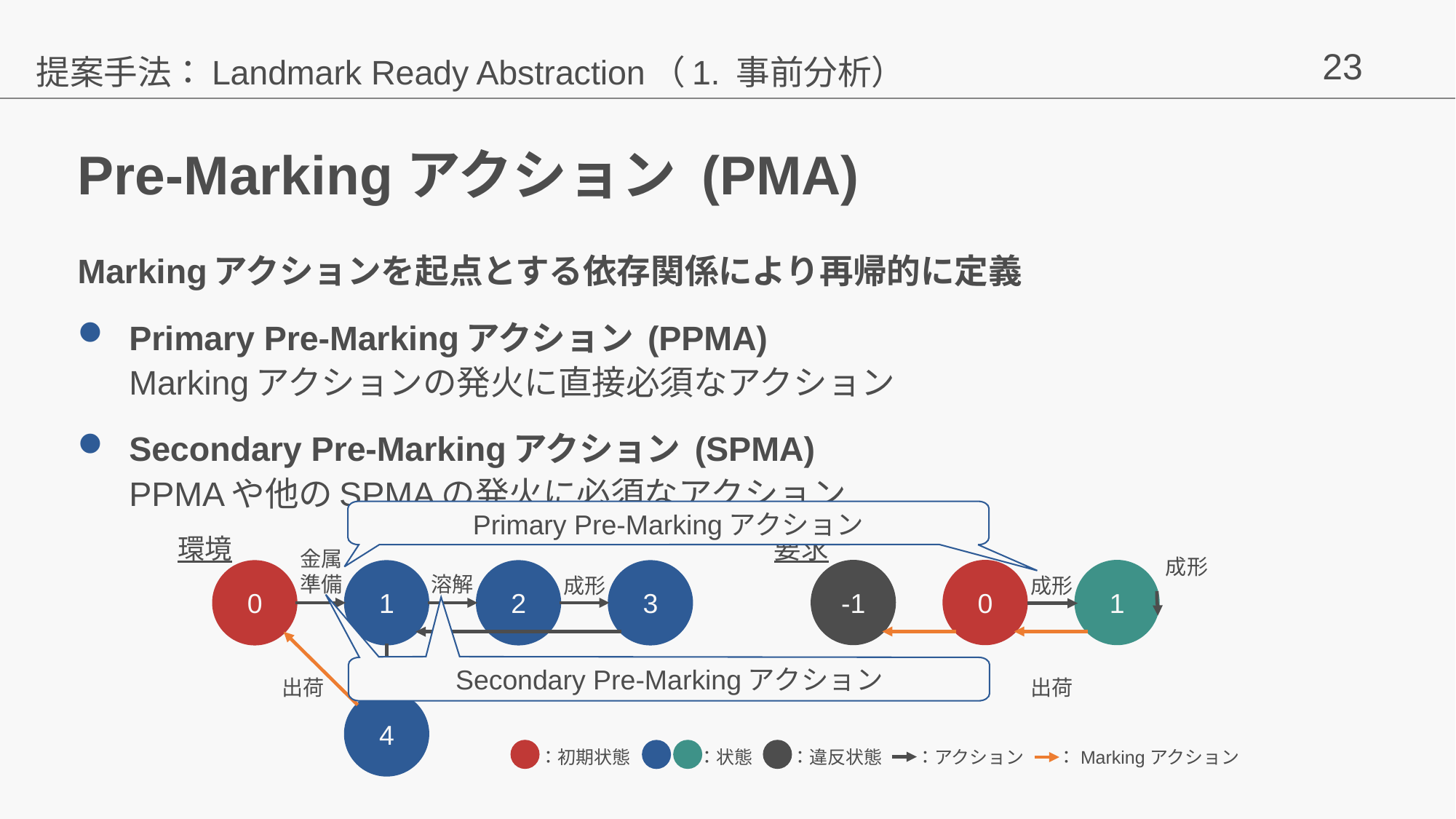

提案手法：Landmark Ready Abstraction（1. 事前分析）
# Pre-Markingアクション (PMA)
Markingアクションを起点とする依存関係により再帰的に定義
Primary Pre-Markingアクション (PPMA)
Markingアクションの発火に直接必須なアクション
Secondary Pre-Markingアクション (SPMA)
PPMAや他のSPMAの発火に必須なアクション

Primary Pre-Markingアクション
環境
要求
金属
準備
成形
-1
0
1
0
1
2
3
溶解
成形
成形
冷却
｛研磨, 皮膜｝
出荷
出荷
出荷
4
：初期状態
：状態
：違反状態
：アクション
：Markingアクション

Secondary Pre-Markingアクション